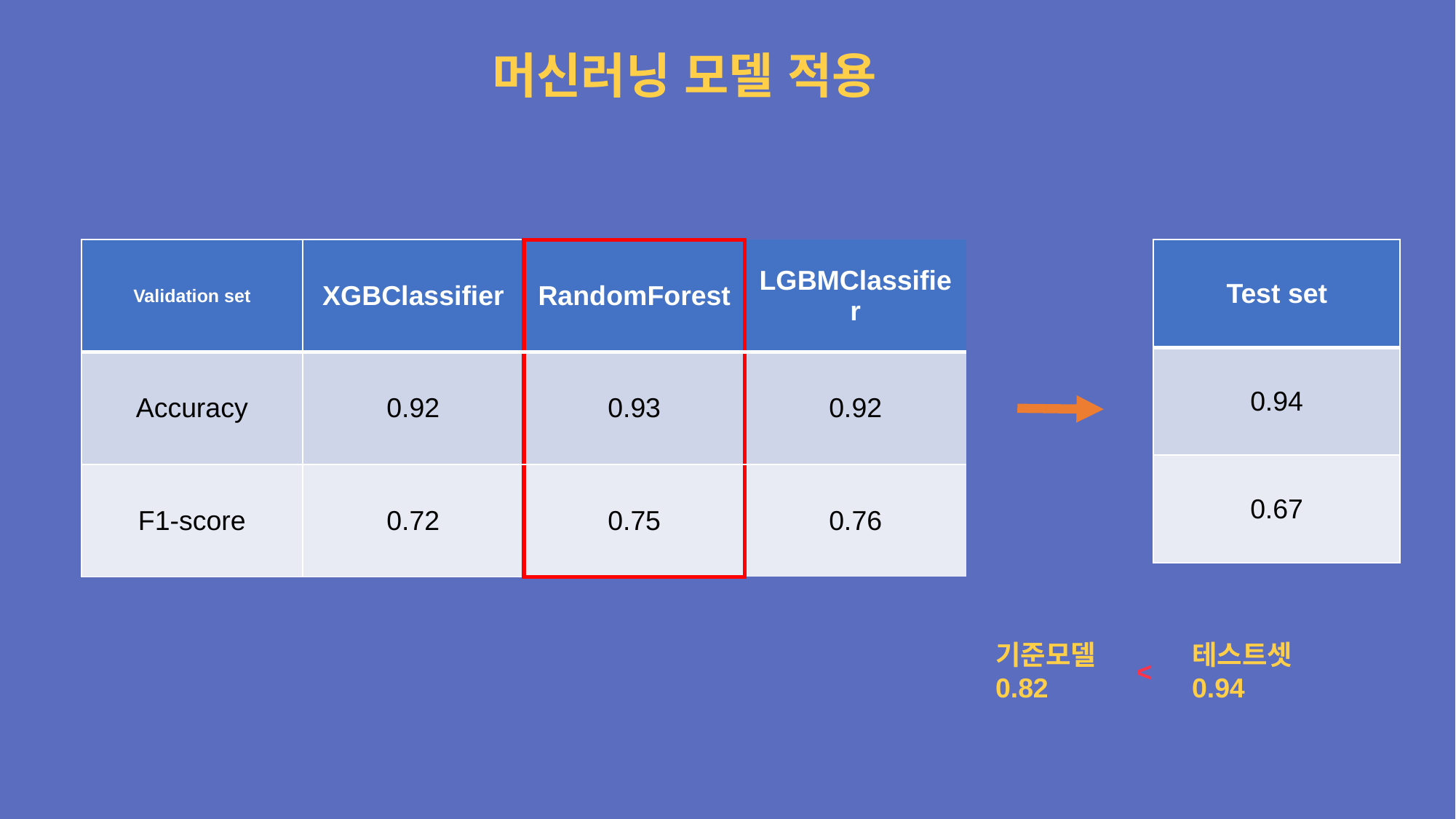

머신러닝 모델 적용
| Validation set | XGBClassifier | RandomForest | LGBMClassifier |
| --- | --- | --- | --- |
| Accuracy | 0.92 | 0.93 | 0.92 |
| F1-score | 0.72 | 0.75 | 0.76 |
| Test set |
| --- |
| 0.94 |
| 0.67 |
기준모델
0.82
테스트셋
0.94
<